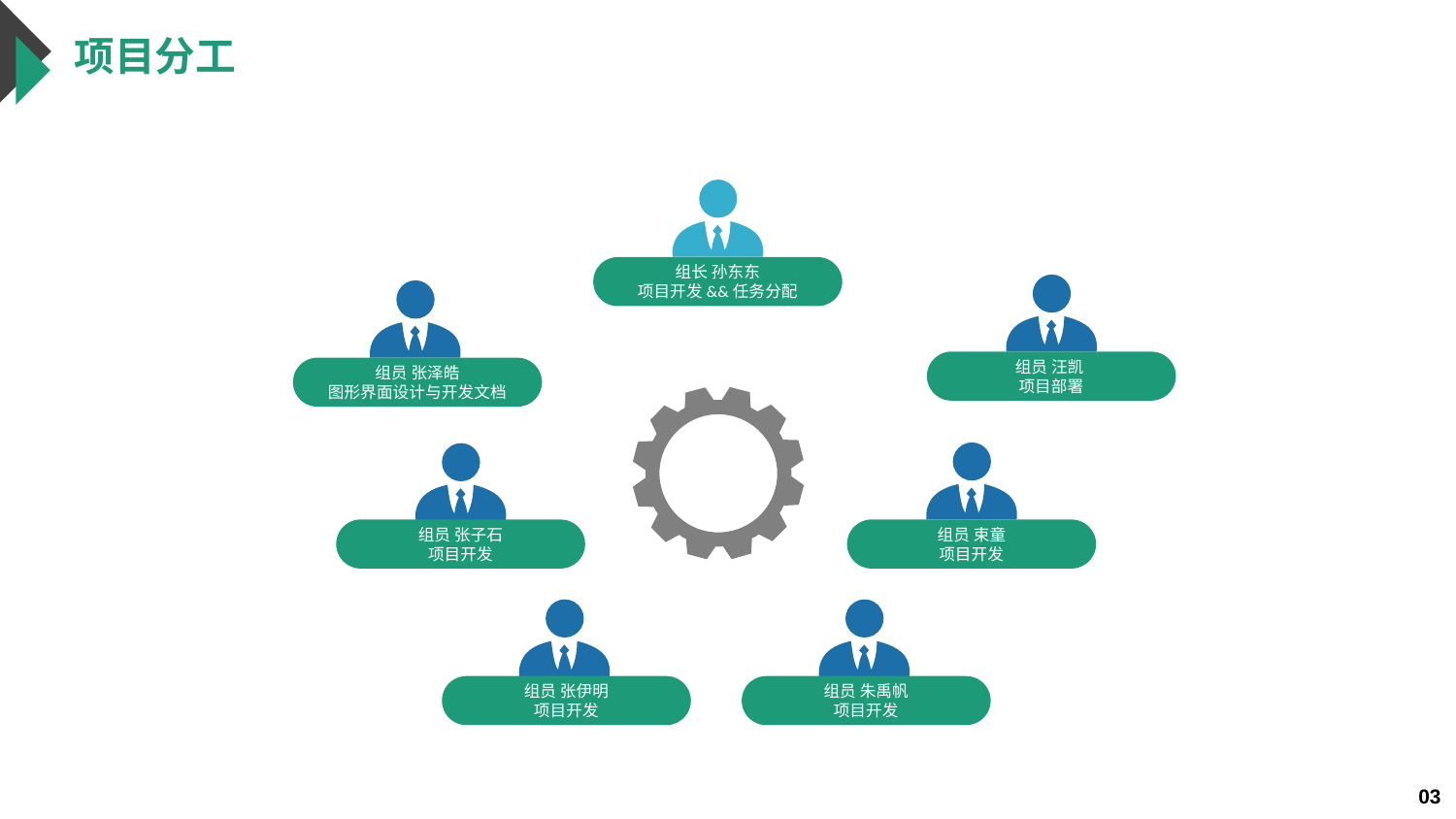

项目分工

组长 孙东东
项目开发&&任务分配

组员 汪凯
项目部署
组员 张泽皓
图形界面设计与开发文档

组员 张子石
项目开发
组员 束童
项目开发

组员 张伊明
项目开发
组员 朱禹帆
项目开发
03